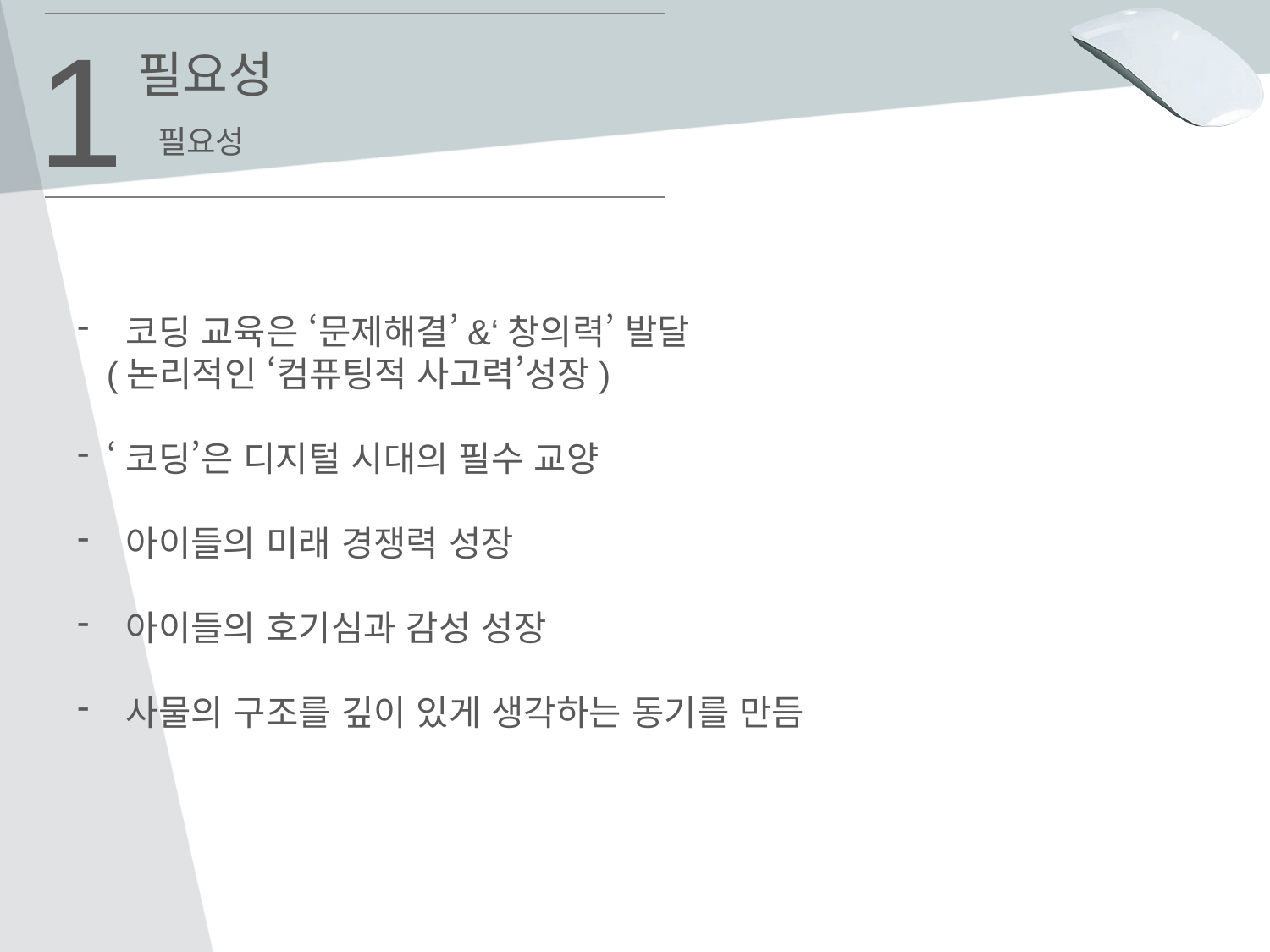

1
필요성
필요성
 코딩 교육은 ‘문제해결’&‘창의력’ 발달
   (논리적인 ‘컴퓨팅적 사고력’성장)

‘코딩’은 디지털 시대의 필수 교양

 아이들의 미래 경쟁력 성장

 아이들의 호기심과 감성 성장

 사물의 구조를 깊이 있게 생각하는 동기를 만듬